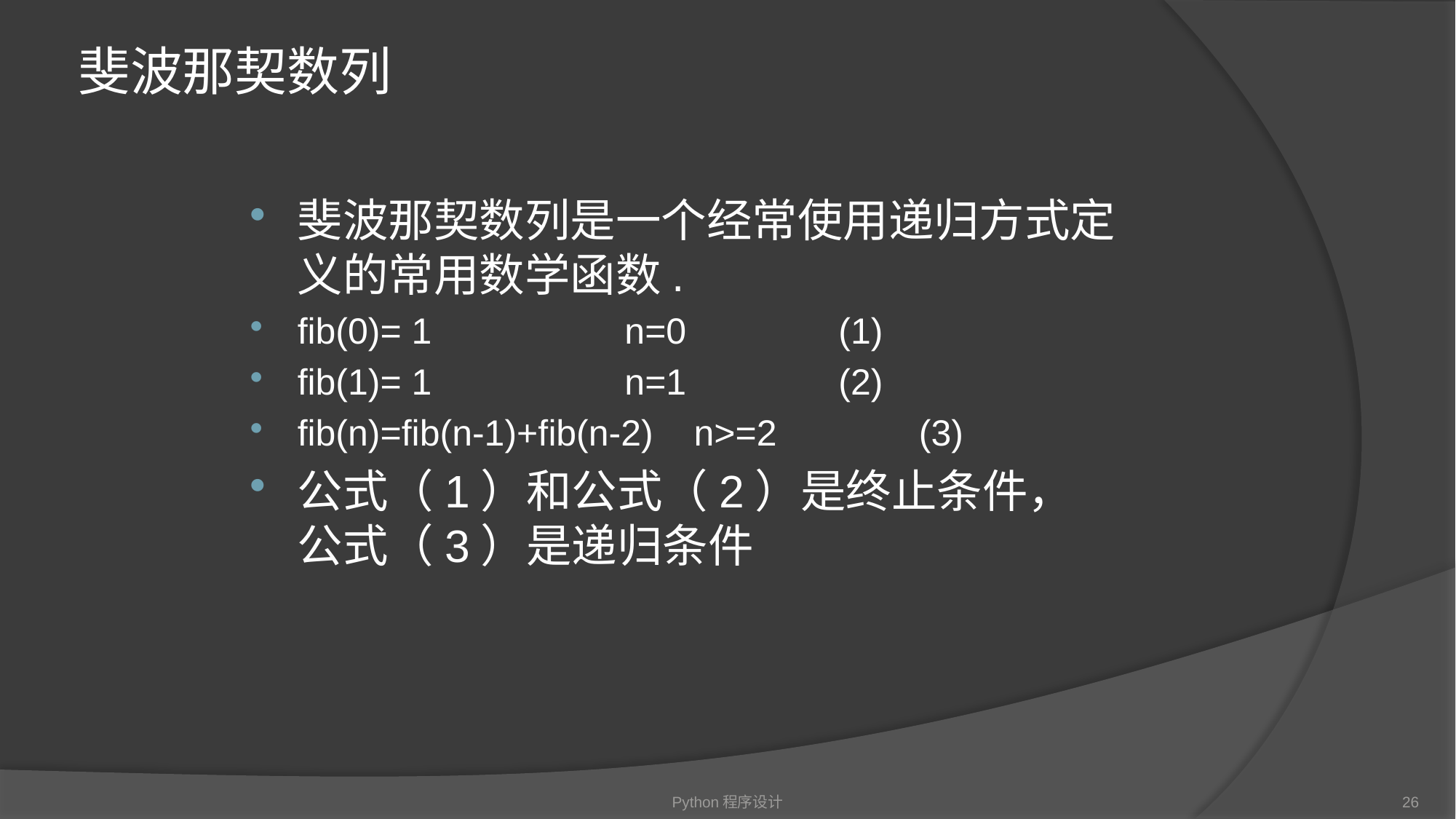

# 斐波那契数列
斐波那契数列是一个经常使用递归方式定义的常用数学函数.
fib(0)= 1                   n=0               (1)
fib(1)= 1                   n=1               (2)
fib(n)=fib(n-1)+fib(n-2)    n>=2              (3)
公式（1）和公式（2）是终止条件，公式（3）是递归条件

Python程序设计
26